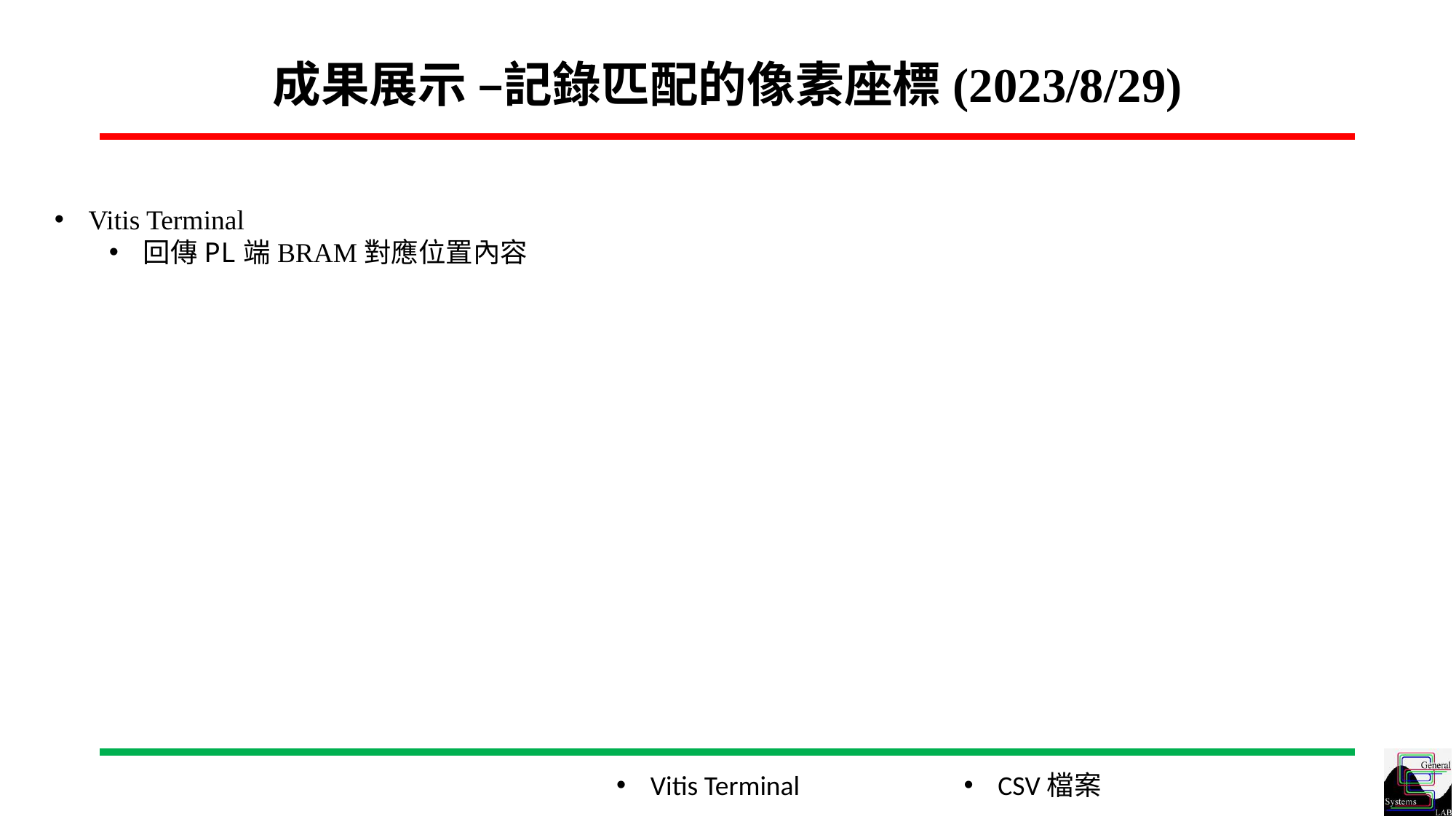

# 成果展示 –記錄匹配的像素座標(2023/8/29)
Vitis Terminal
回傳PL端BRAM對應位置內容
Vitis Terminal
CSV檔案